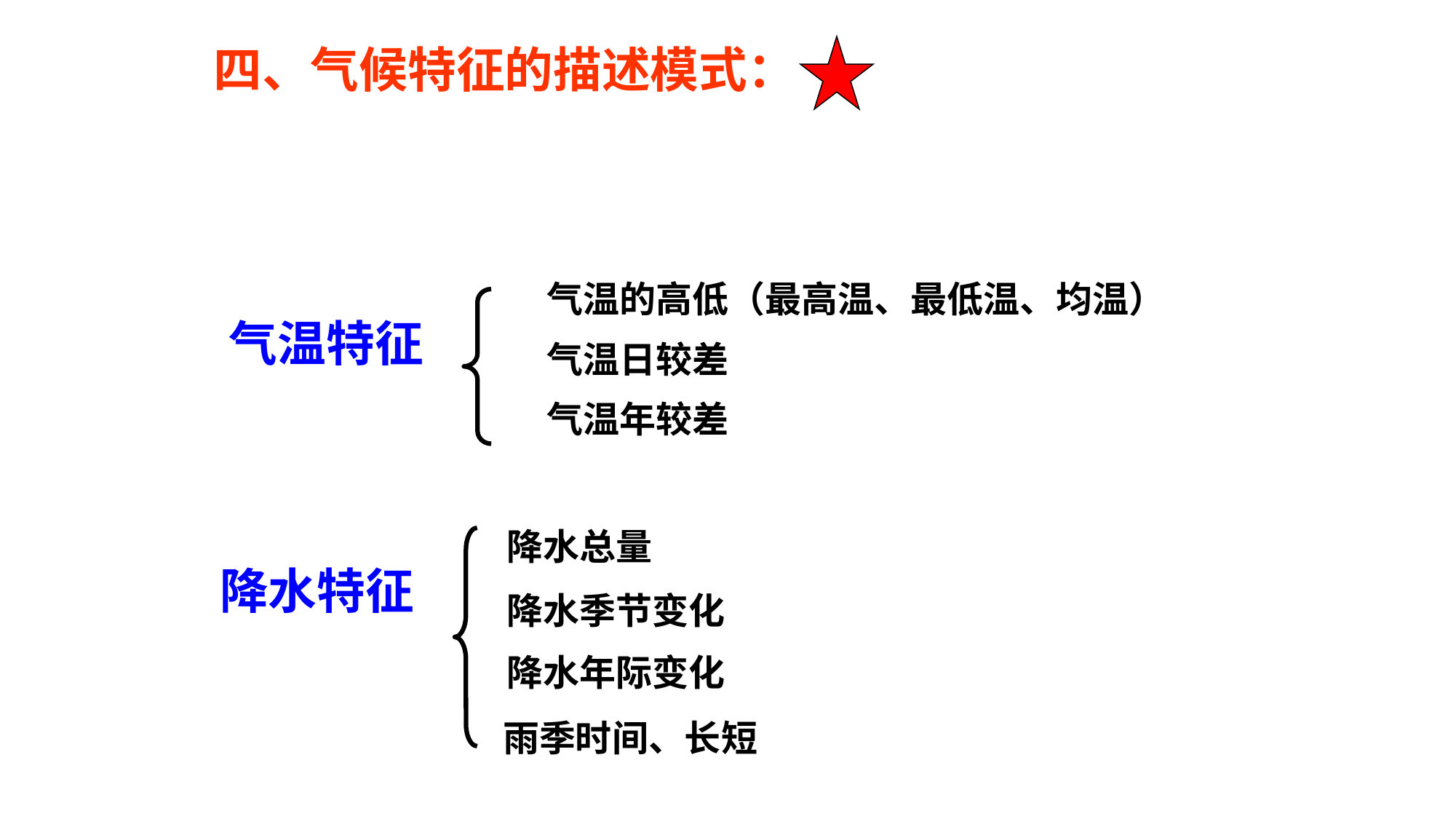

四、气候特征的描述模式：

气温的高低（最高温、最低温、均温）

气温日较差
气温年较差

气温特征
降水总量

降水季节变化
降水年际变化

雨季时间、长短
降水特征